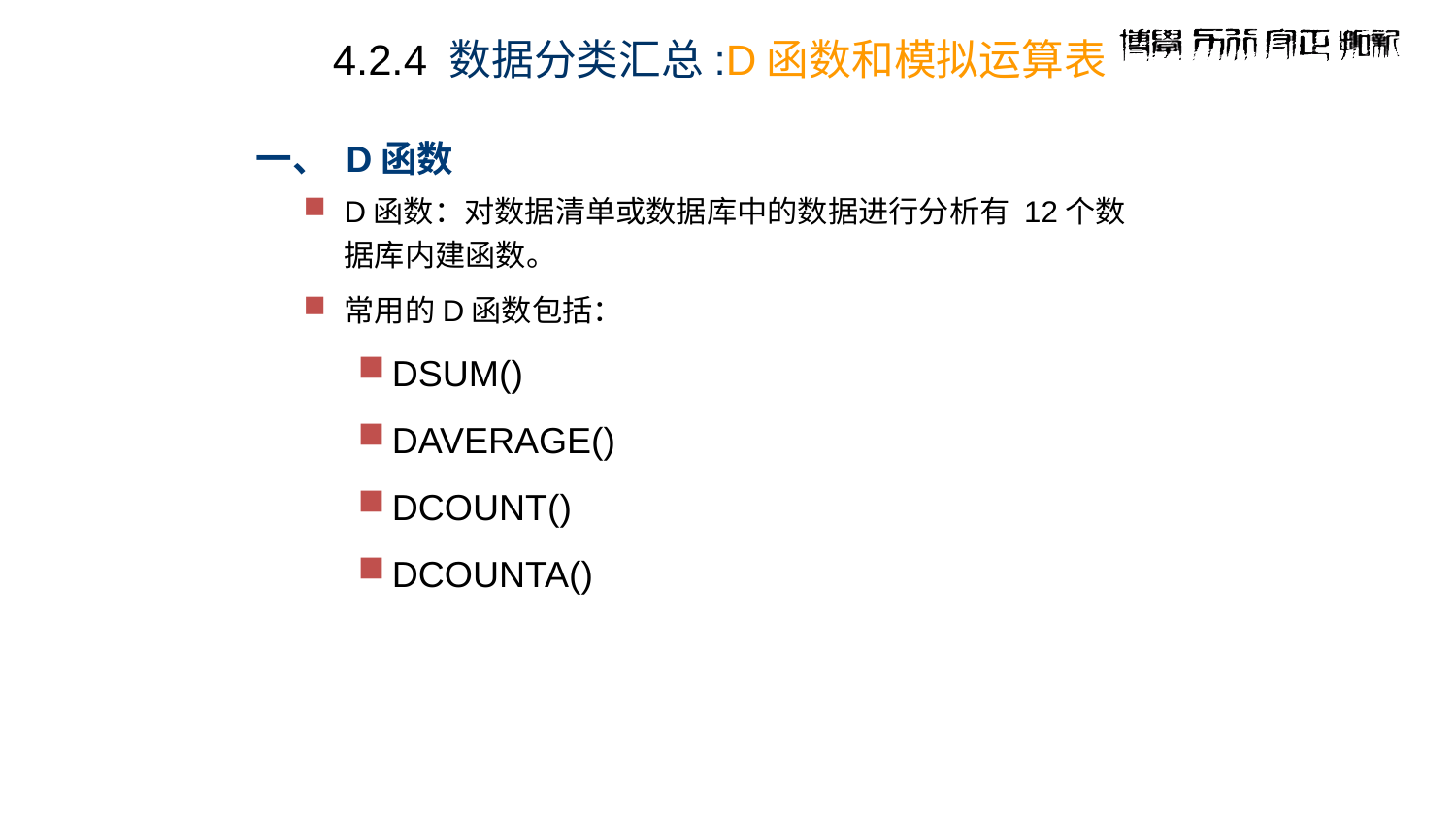

4.2.4 数据分类汇总:D函数和模拟运算表
# 一、 D函数
D函数：对数据清单或数据库中的数据进行分析有 12个数据库内建函数。
常用的D函数包括：
DSUM()
DAVERAGE()
DCOUNT()
DCOUNTA()